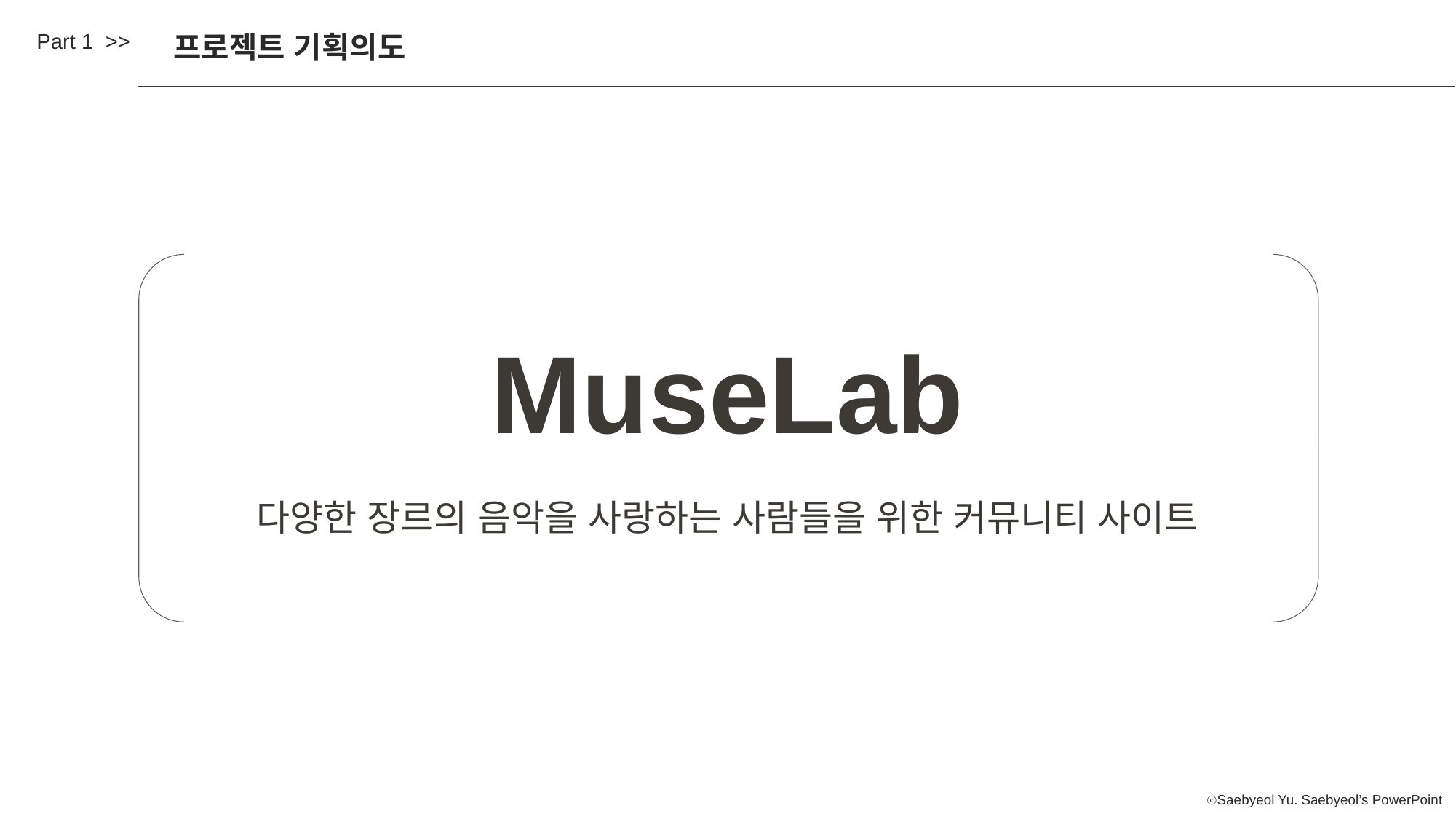

Part 1  >>
프로젝트 기획의도

MuseLab
다양한 장르의 음악을 사랑하는 사람들을 위한 커뮤니티 사이트